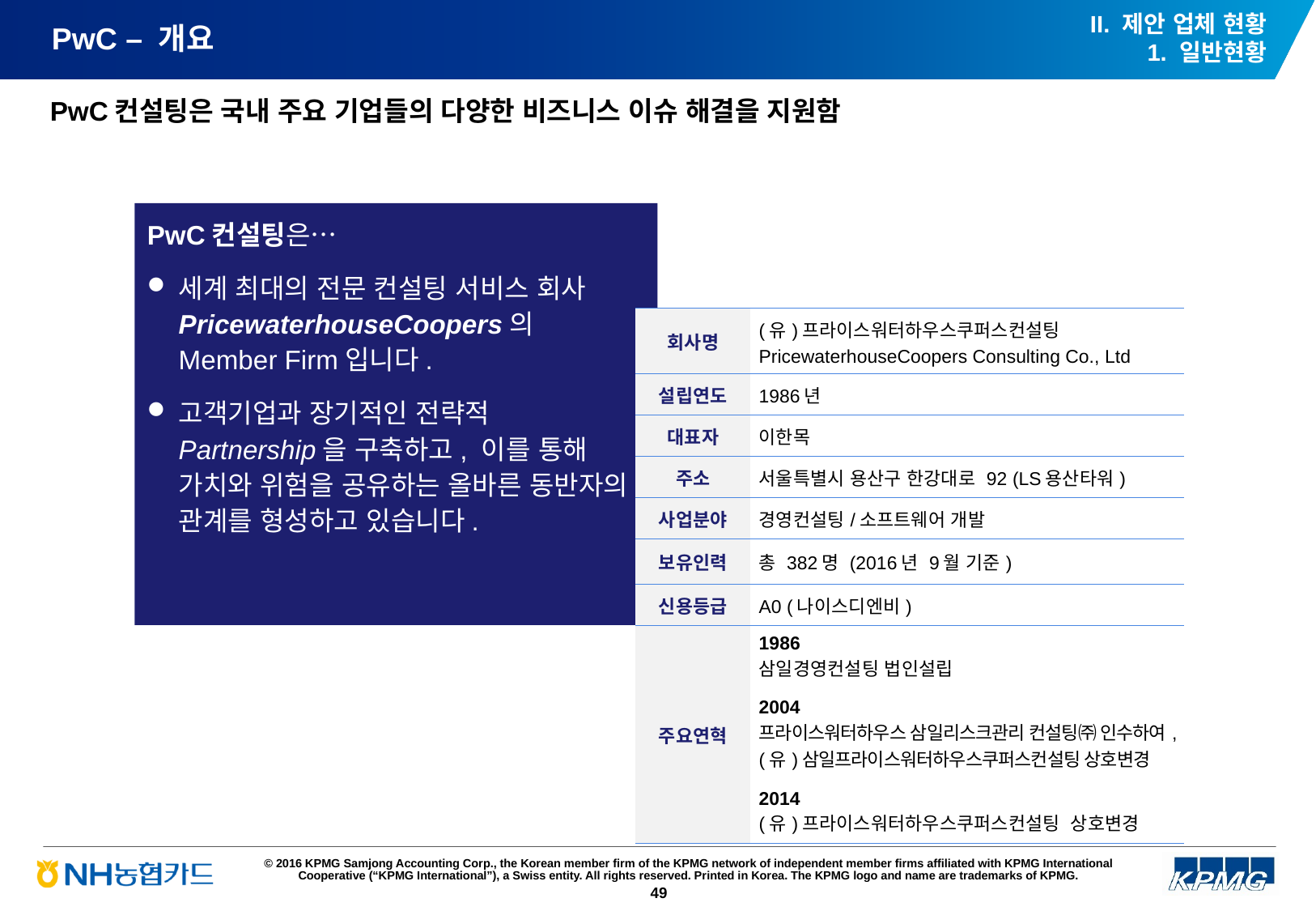

II. 제안 업체 현황
1. 일반현황
# PwC – 개요
PwC컨설팅은 국내 주요 기업들의 다양한 비즈니스 이슈 해결을 지원함
PwC컨설팅은…
세계 최대의 전문 컨설팅 서비스 회사 PricewaterhouseCoopers의
Member Firm입니다.
고객기업과 장기적인 전략적
Partnership을 구축하고, 이를 통해 가치와 위험을 공유하는 올바른 동반자의 관계를 형성하고 있습니다.
| 회사명 | (유)프라이스워터하우스쿠퍼스컨설팅 PricewaterhouseCoopers Consulting Co., Ltd |
| --- | --- |
| 설립연도 | 1986년 |
| 대표자 | 이한목 |
| 주소 | 서울특별시 용산구 한강대로 92 (LS용산타워) |
| 사업분야 | 경영컨설팅/소프트웨어 개발 |
| 보유인력 | 총 382명 (2016년 9월 기준) |
| 신용등급 | A0 (나이스디엔비) |
| 주요연혁 | 1986 삼일경영컨설팅 법인설립 2004 프라이스워터하우스 삼일리스크관리 컨설팅㈜ 인수하여, (유)삼일프라이스워터하우스쿠퍼스컨설팅 상호변경 2014 (유)프라이스워터하우스쿠퍼스컨설팅 상호변경 |